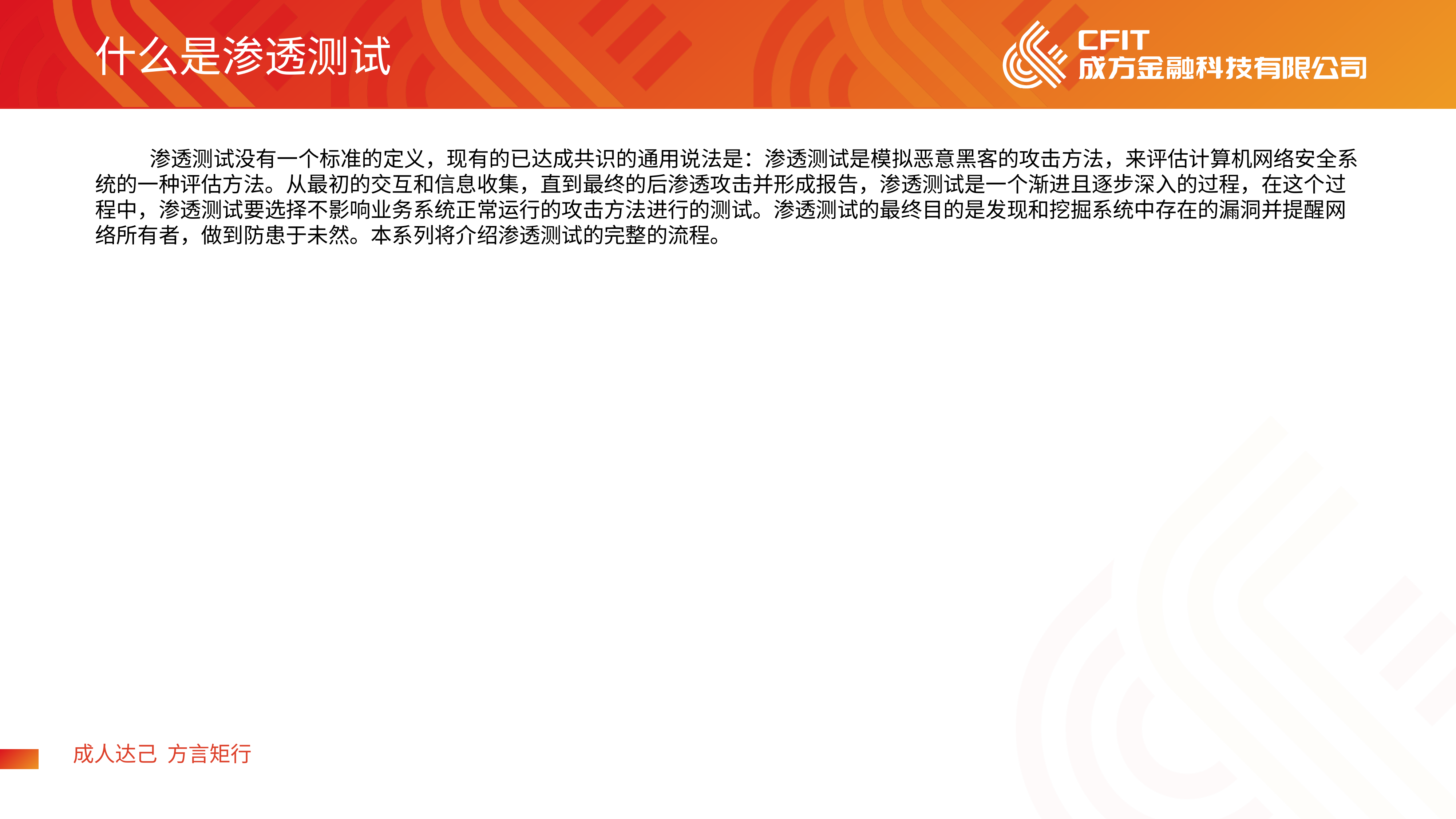

什么是渗透测试
	渗透测试没有一个标准的定义，现有的已达成共识的通用说法是：渗透测试是模拟恶意黑客的攻击方法，来评估计算机网络安全系统的一种评估方法。从最初的交互和信息收集，直到最终的后渗透攻击并形成报告，渗透测试是一个渐进且逐步深入的过程，在这个过程中，渗透测试要选择不影响业务系统正常运行的攻击方法进行的测试。渗透测试的最终目的是发现和挖掘系统中存在的漏洞并提醒网络所有者，做到防患于未然。本系列将介绍渗透测试的完整的流程。